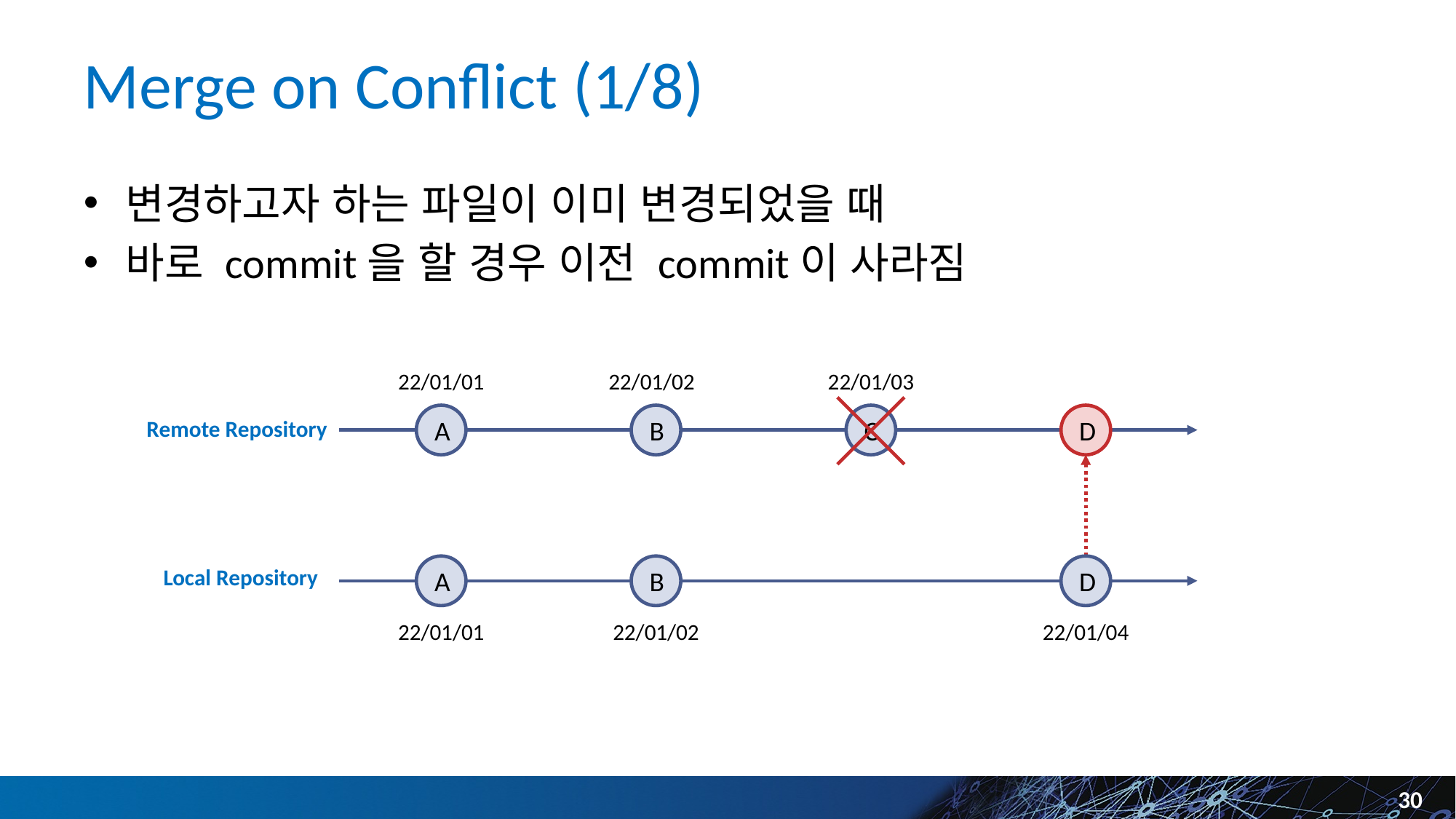

# Merge on Conflict (1/8)
변경하고자 하는 파일이 이미 변경되었을 때
바로 commit을 할 경우 이전 commit이 사라짐
22/01/01
22/01/02
22/01/03
D
A
B
C
Remote Repository
A
B
D
22/01/01
22/01/02
22/01/04
Local Repository
30